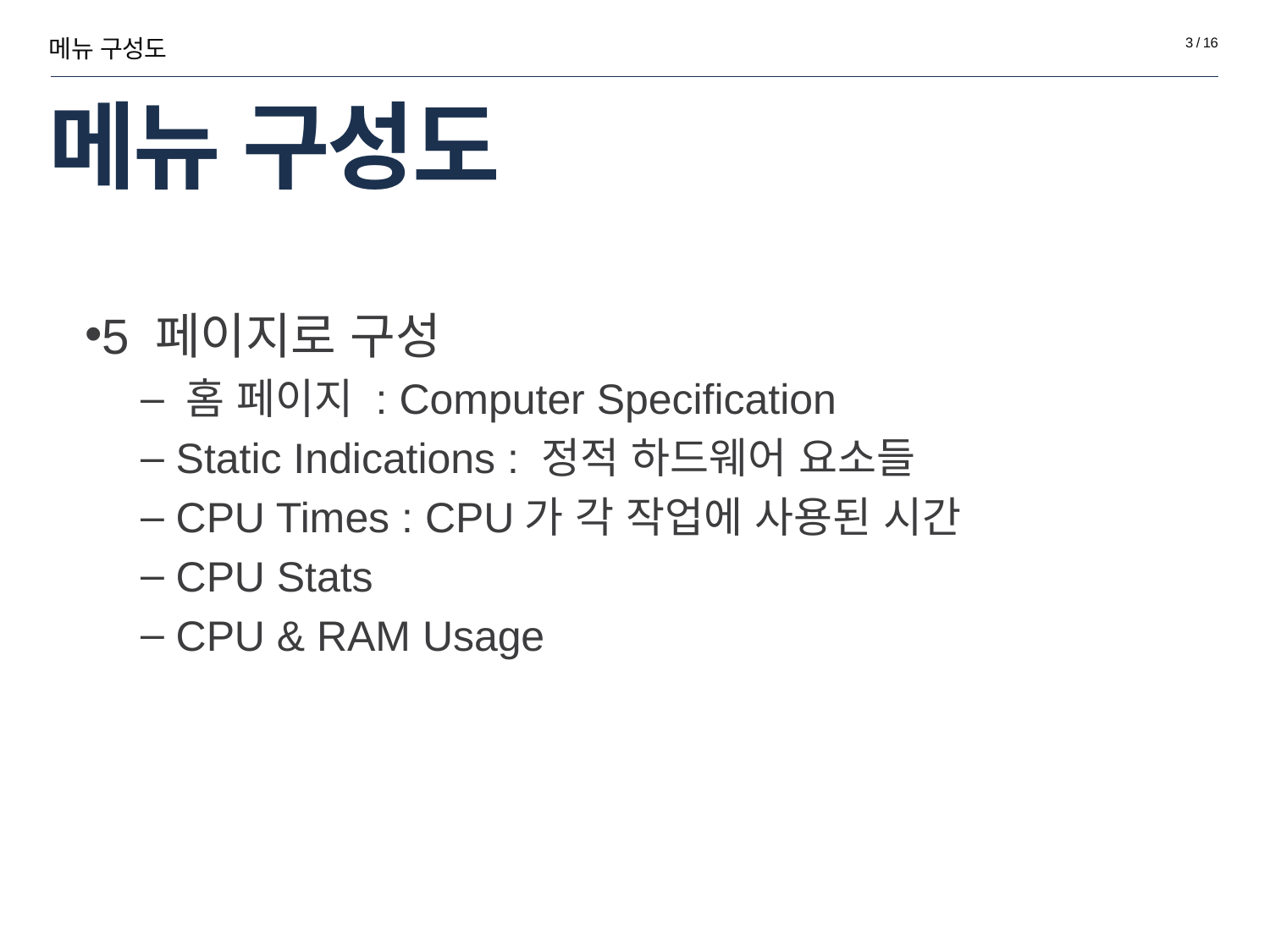

메뉴 구성도
3 / 16
# 메뉴 구성도
5 페이지로 구성
 홈 페이지 : Computer Specification
 Static Indications : 정적 하드웨어 요소들
 CPU Times : CPU가 각 작업에 사용된 시간
 CPU Stats
 CPU & RAM Usage